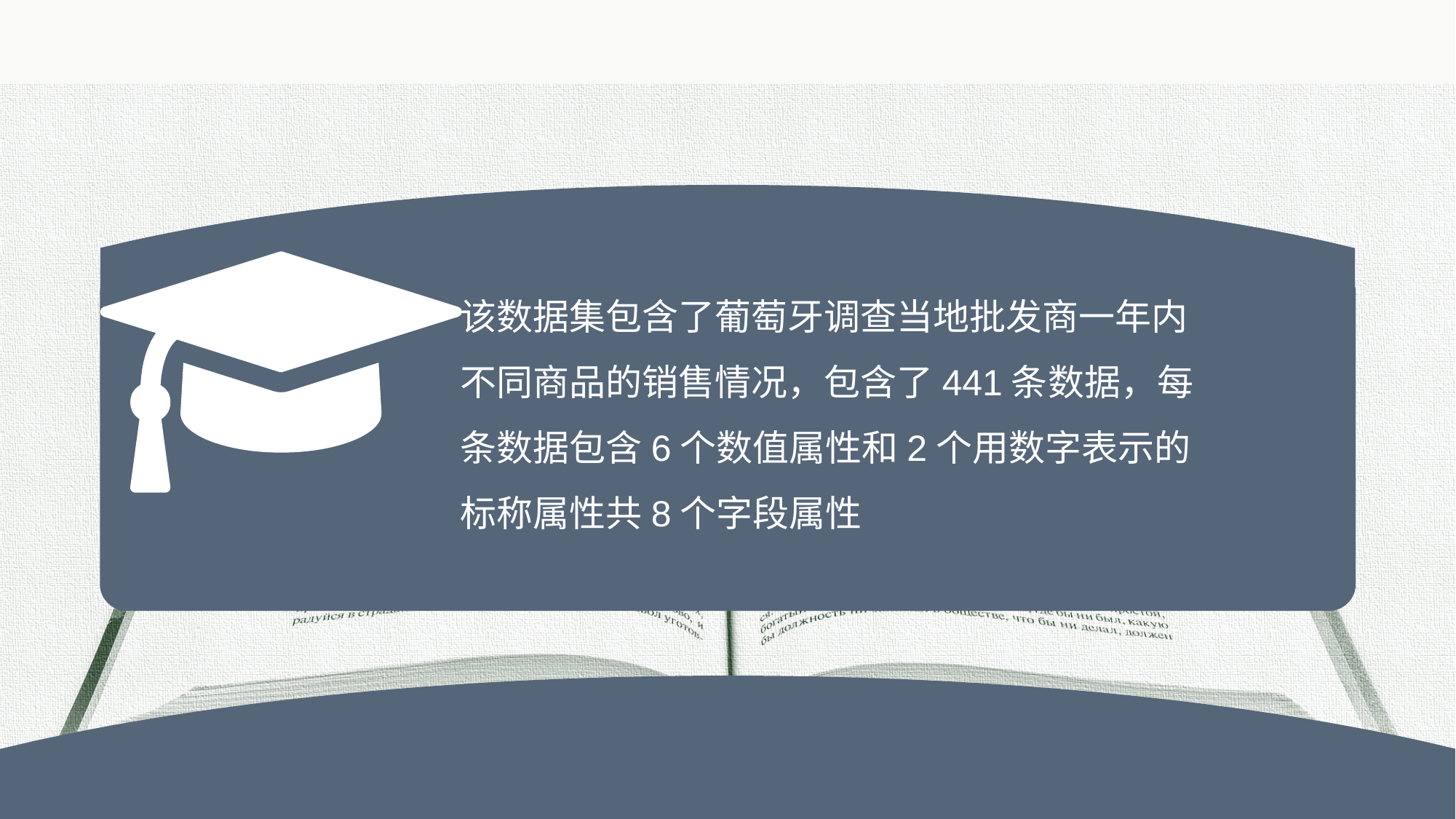

该数据集包含了葡萄牙调查当地批发商一年内不同商品的销售情况，包含了441条数据，每条数据包含6个数值属性和2个用数字表示的标称属性共8个字段属性